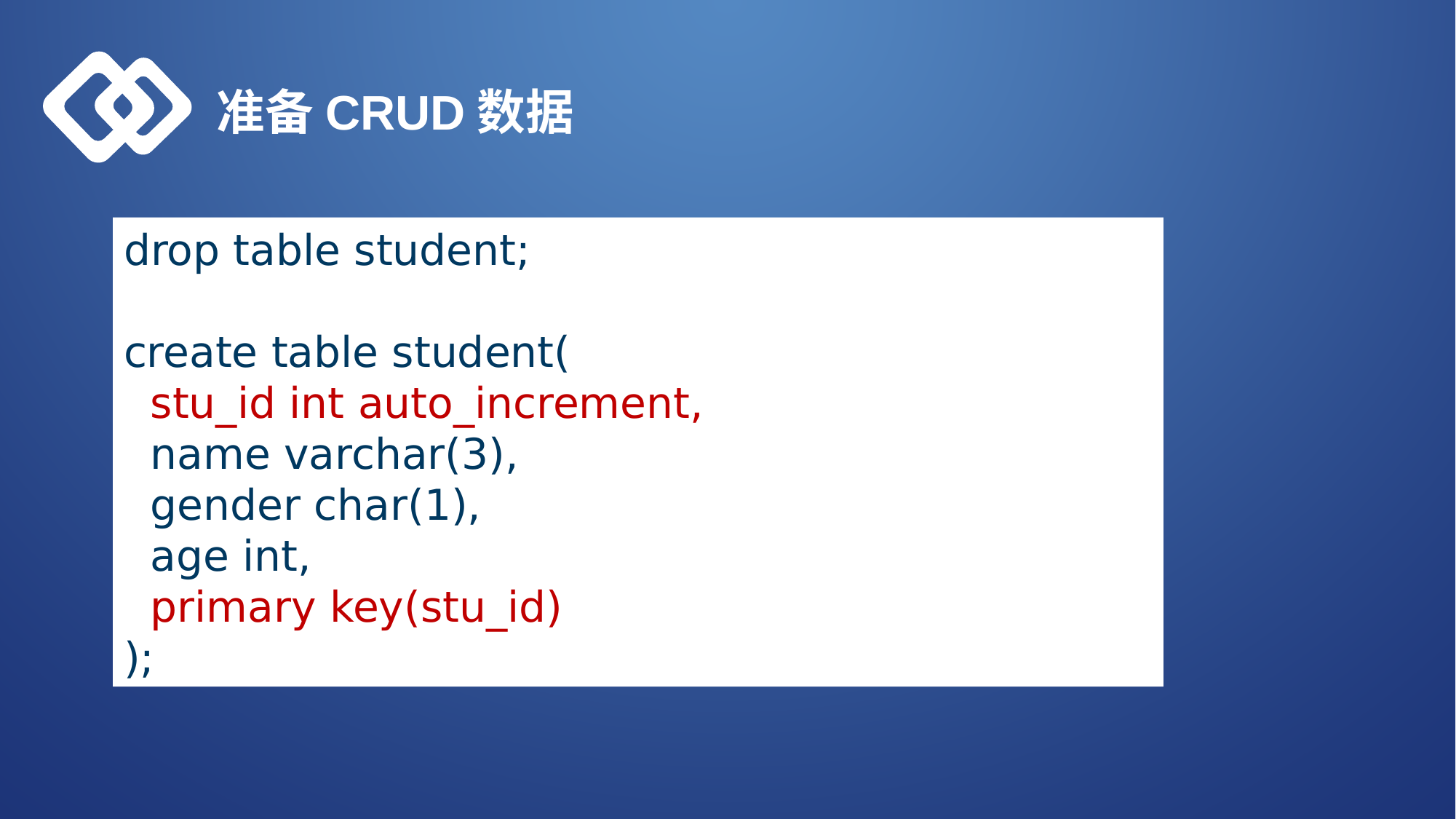

准备CRUD数据

drop table student;

create table student(
  stu_id int auto_increment,
  name varchar(3),
  gender char(1),
  age int,
  primary key(stu_id)
);